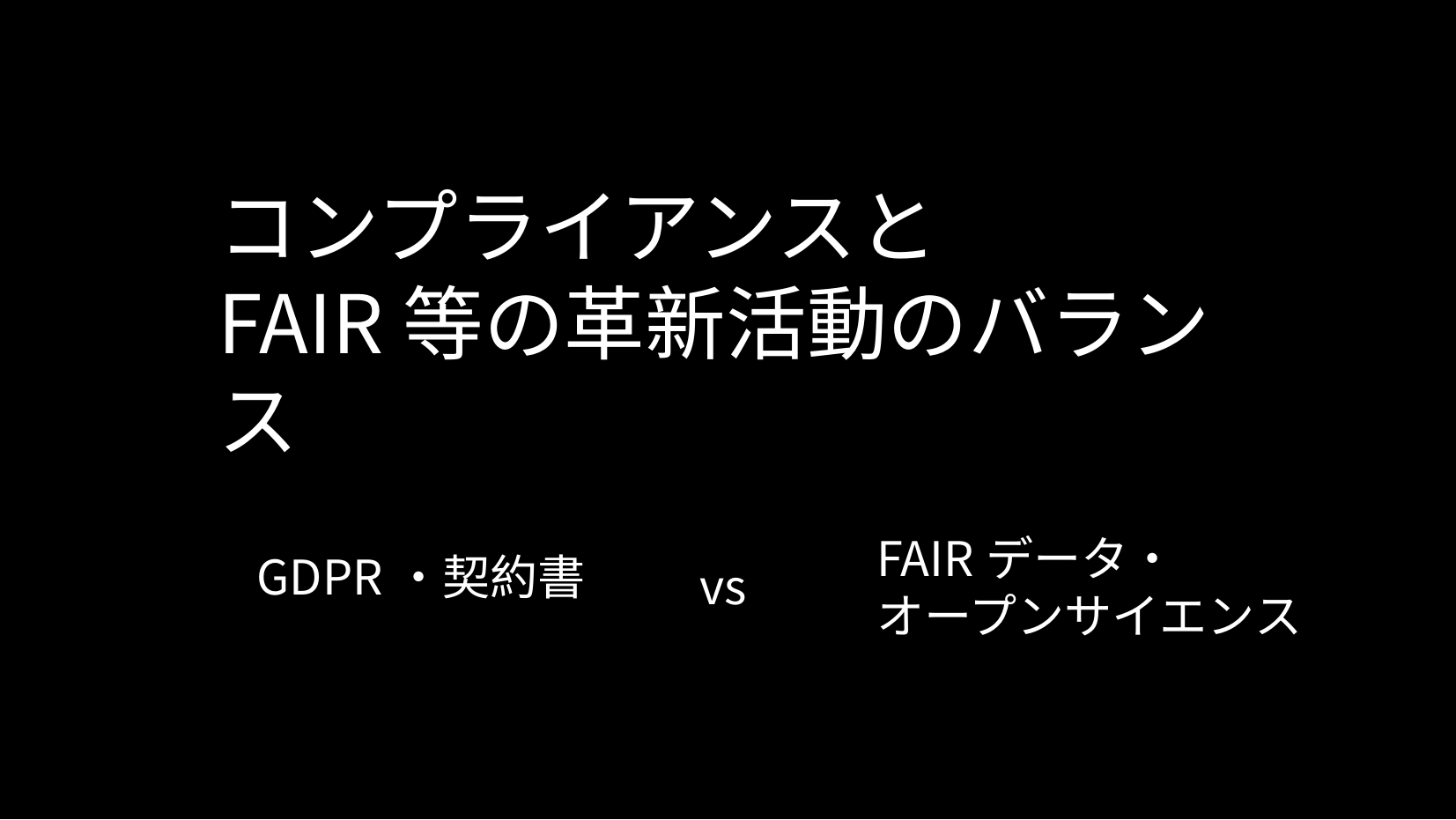

コンプライアンスと
FAIR等の革新活動のバランス
GDPR・契約書
vs
FAIRデータ・
オープンサイエンス